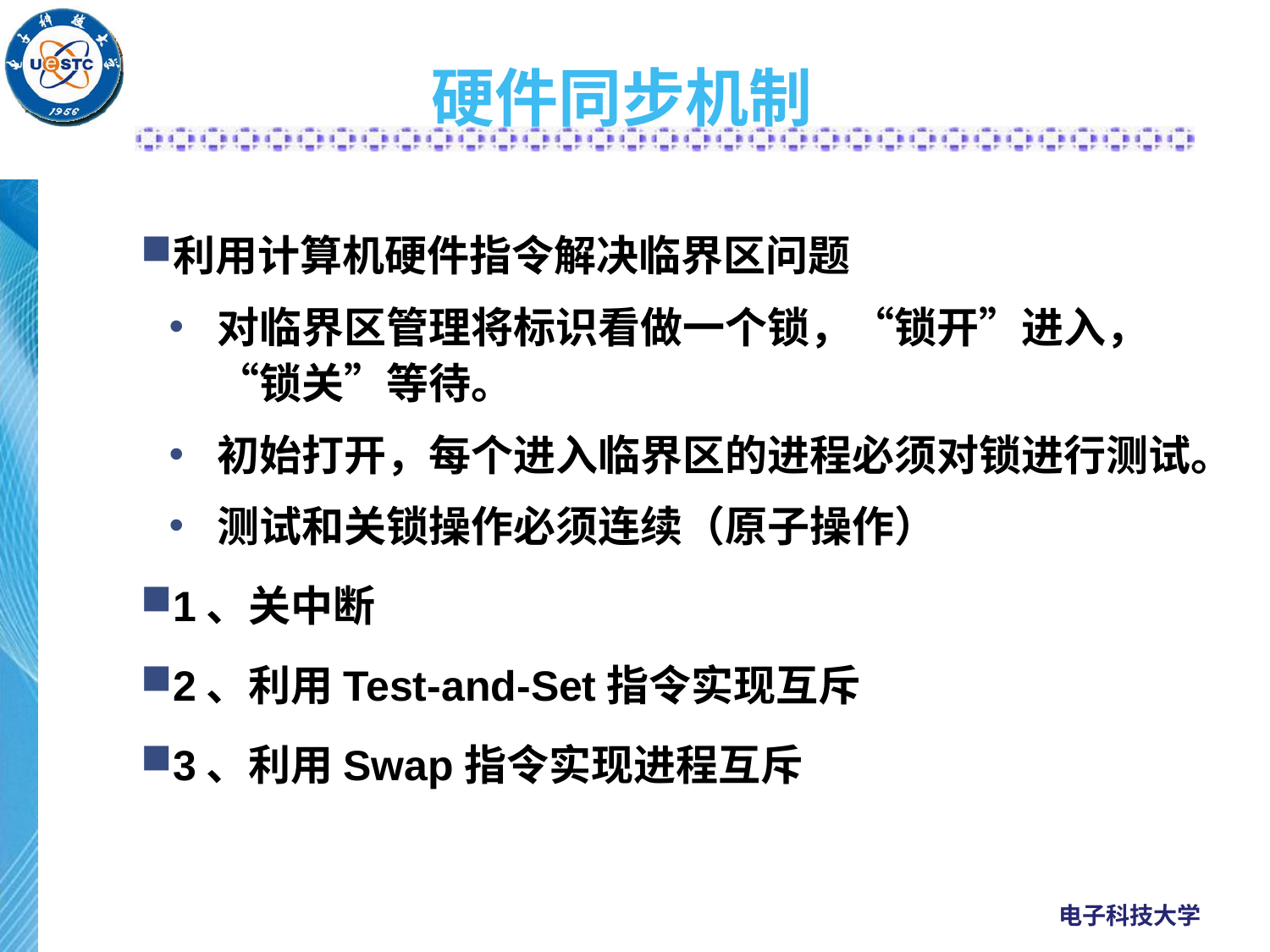

硬件同步机制
利用计算机硬件指令解决临界区问题
对临界区管理将标识看做一个锁，“锁开”进入，“锁关”等待。
初始打开，每个进入临界区的进程必须对锁进行测试。
测试和关锁操作必须连续（原子操作）
1、关中断
2、利用Test-and-Set指令实现互斥
3、利用Swap指令实现进程互斥